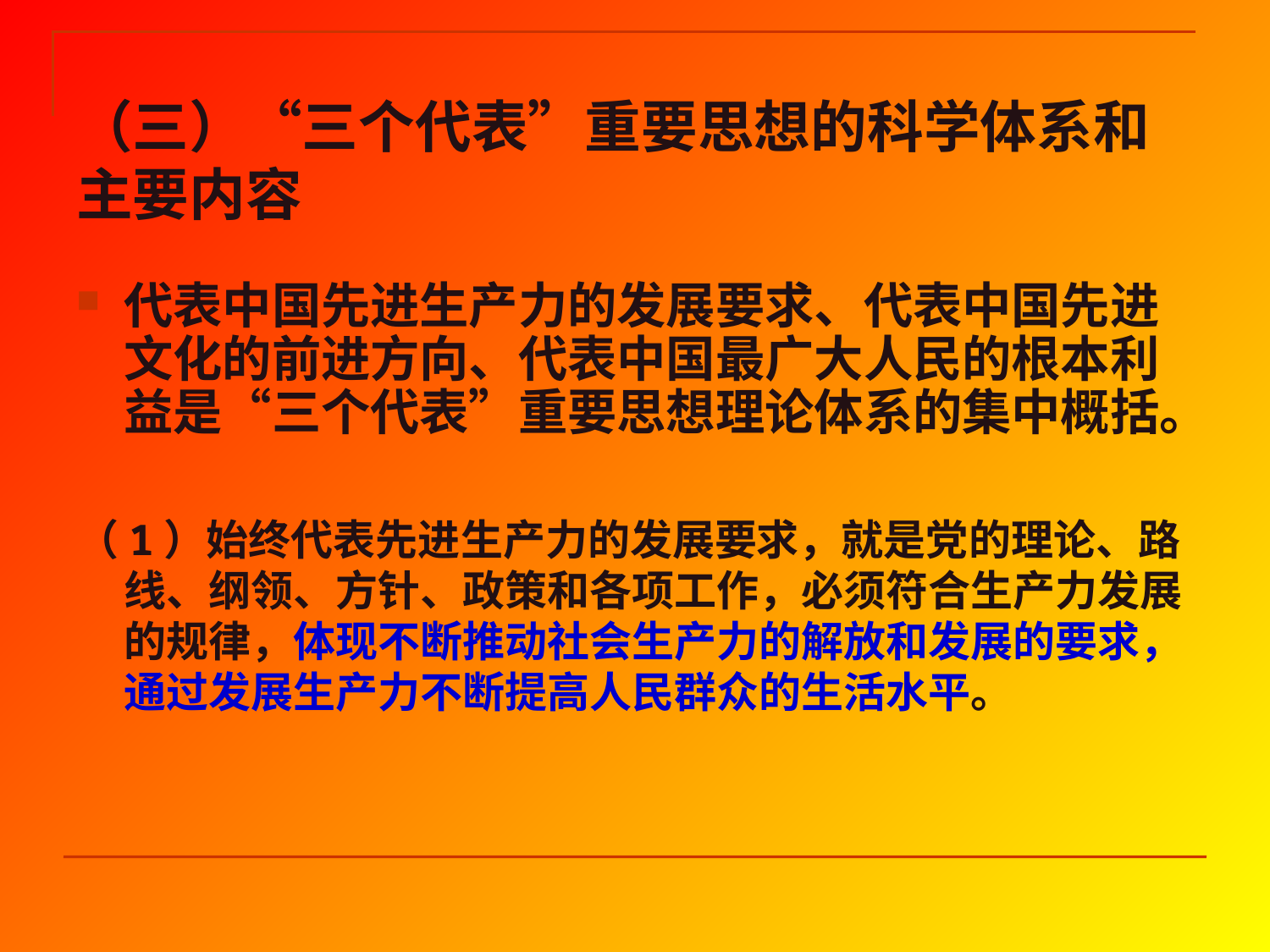

# （三）“三个代表”重要思想的科学体系和主要内容
代表中国先进生产力的发展要求、代表中国先进文化的前进方向、代表中国最广大人民的根本利益是“三个代表”重要思想理论体系的集中概括。

（1）始终代表先进生产力的发展要求，就是党的理论、路线、纲领、方针、政策和各项工作，必须符合生产力发展的规律，体现不断推动社会生产力的解放和发展的要求，通过发展生产力不断提高人民群众的生活水平。